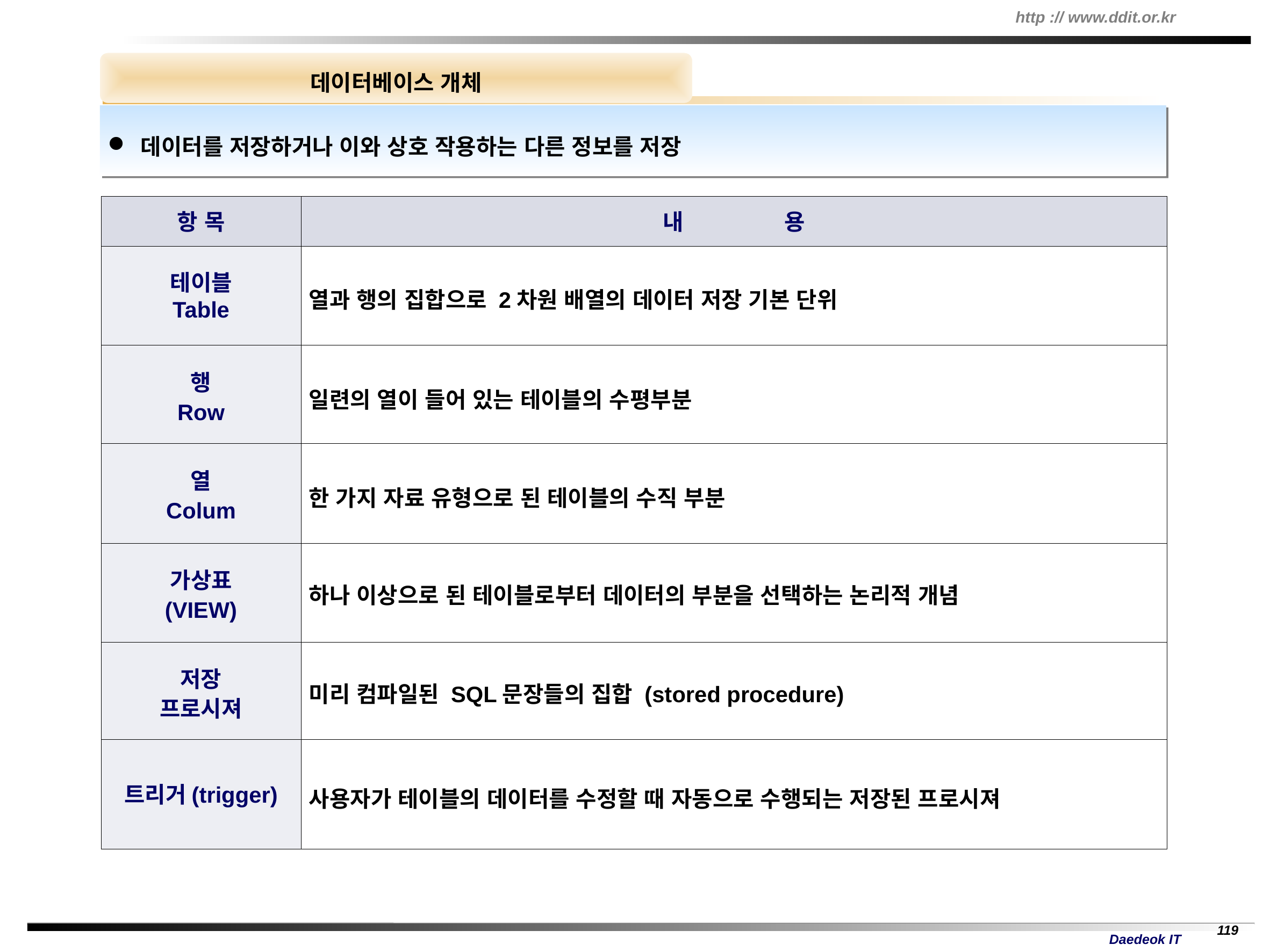

데이터베이스 개체

 데이터를 저장하거나 이와 상호 작용하는 다른 정보를 저장
항 목
내                용
테이블
Table
열과 행의 집합으로 2차원 배열의 데이터 저장 기본 단위
행
Row
일련의 열이 들어 있는 테이블의 수평부분
열
Colum
한 가지 자료 유형으로 된 테이블의 수직 부분
가상표
(VIEW)
하나 이상으로 된 테이블로부터 데이터의 부분을 선택하는 논리적 개념
저장
프로시져
미리 컴파일된 SQL문장들의 집합 (stored procedure)
트리거(trigger)
사용자가 테이블의 데이터를 수정할 때 자동으로 수행되는 저장된 프로시져